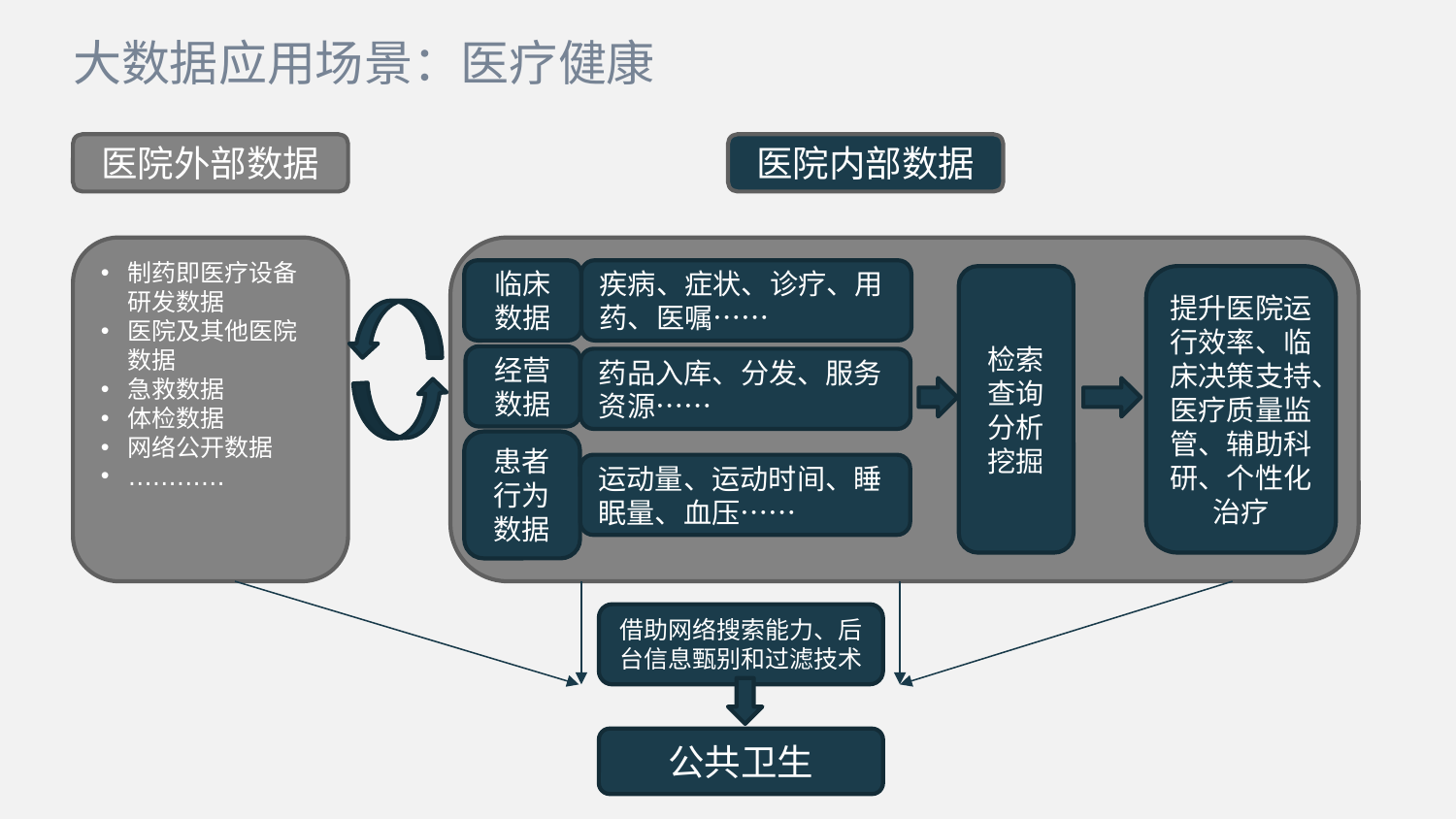

大数据应用场景：医疗健康
医院外部数据
医院内部数据
制药即医疗设备研发数据
医院及其他医院数据
急救数据
体检数据
网络公开数据
…………

临床数据
疾病、症状、诊疗、用药、医嘱……
检索查询分析挖掘
提升医院运行效率、临床决策支持、医疗质量监管、辅助科研、个性化治疗

经营数据
药品入库、分发、服务资源……

患者行为数据
运动量、运动时间、睡眠量、血压……
借助网络搜索能力、后台信息甄别和过滤技术

公共卫生